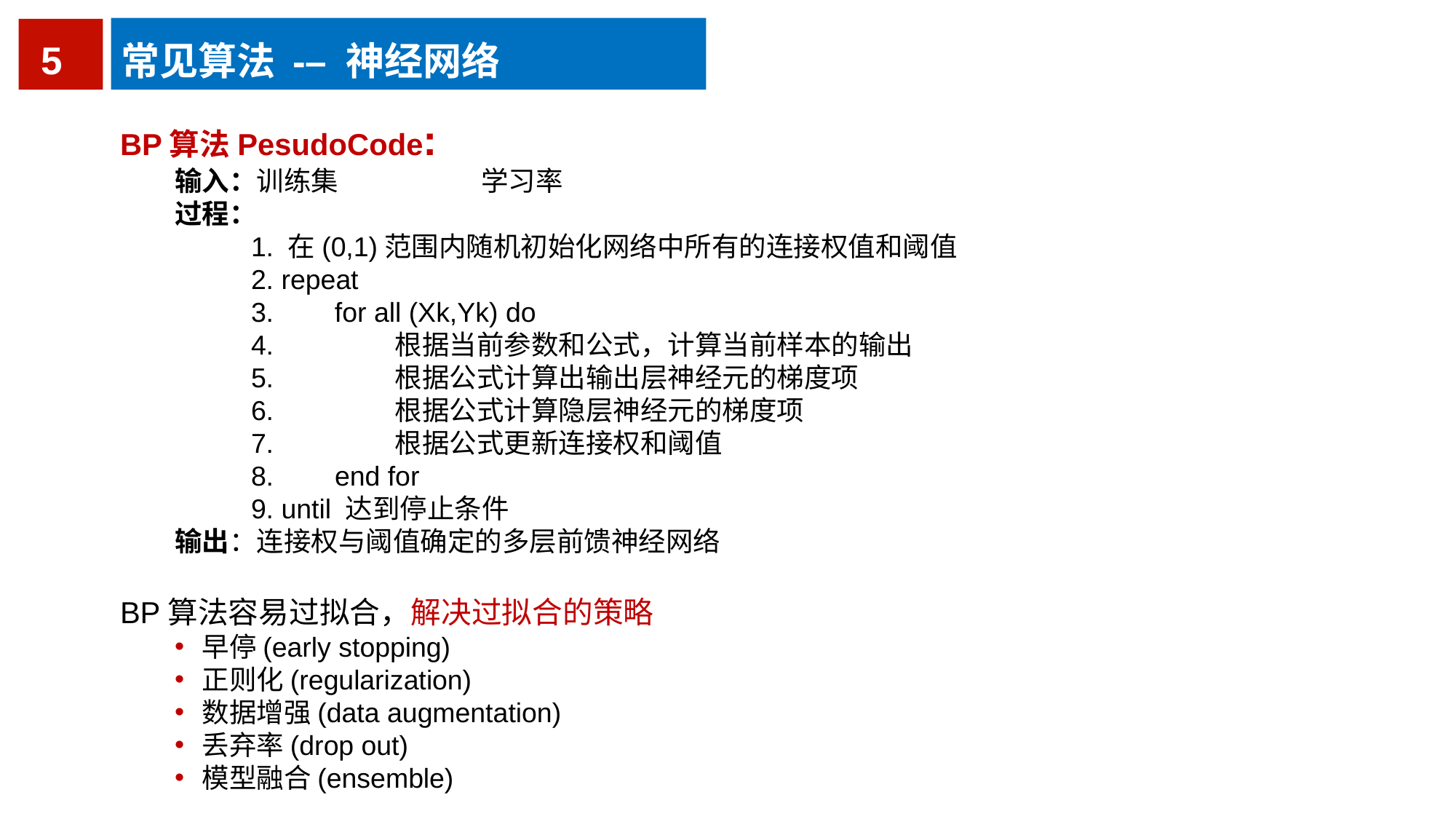

5
常见算法 -– 神经网络

BP算法PesudoCode:
输入：训练集 　　　　　学习率
过程：
          1. 在(0,1)范围内随机初始化网络中所有的连接权值和阈值
          2. repeat
          3.        for all (Xk,Yk) do
          4.               根据当前参数和公式，计算当前样本的输出
          5.               根据公式计算出输出层神经元的梯度项
          6.               根据公式计算隐层神经元的梯度项
          7.               根据公式更新连接权和阈值
          8.        end for
          9. until 达到停止条件
输出：连接权与阈值确定的多层前馈神经网络

BP算法容易过拟合，解决过拟合的策略
早停(early stopping)
正则化(regularization)
数据增强(data augmentation)
丢弃率(drop out)
模型融合(ensemble)